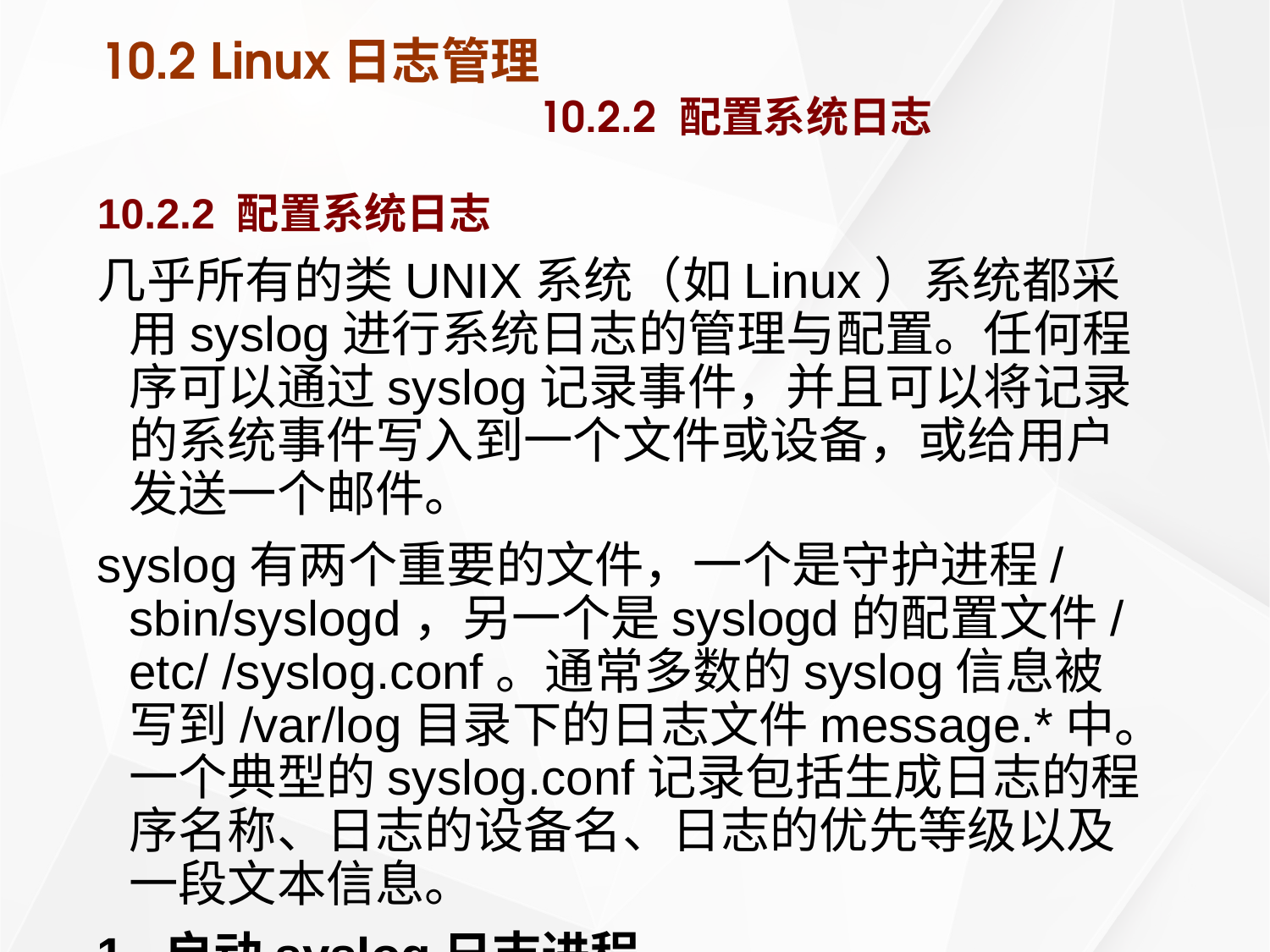

# 10.2 Linux日志管理 10.2.2 配置系统日志
10.2.2 配置系统日志
几乎所有的类UNIX系统（如Linux）系统都采用syslog进行系统日志的管理与配置。任何程序可以通过syslog记录事件，并且可以将记录的系统事件写入到一个文件或设备，或给用户发送一个邮件。
syslog有两个重要的文件，一个是守护进程/sbin/syslogd，另一个是syslogd的配置文件/etc/ /syslog.conf。通常多数的syslog信息被写到/var/log目录下的日志文件message.*中。一个典型的syslog.conf记录包括生成日志的程序名称、日志的设备名、日志的优先等级以及一段文本信息。
1. 启动syslog日志进程
启动syslog日志守护进程syslogd的命令格式如下：
/sbin/syslogd [选项]